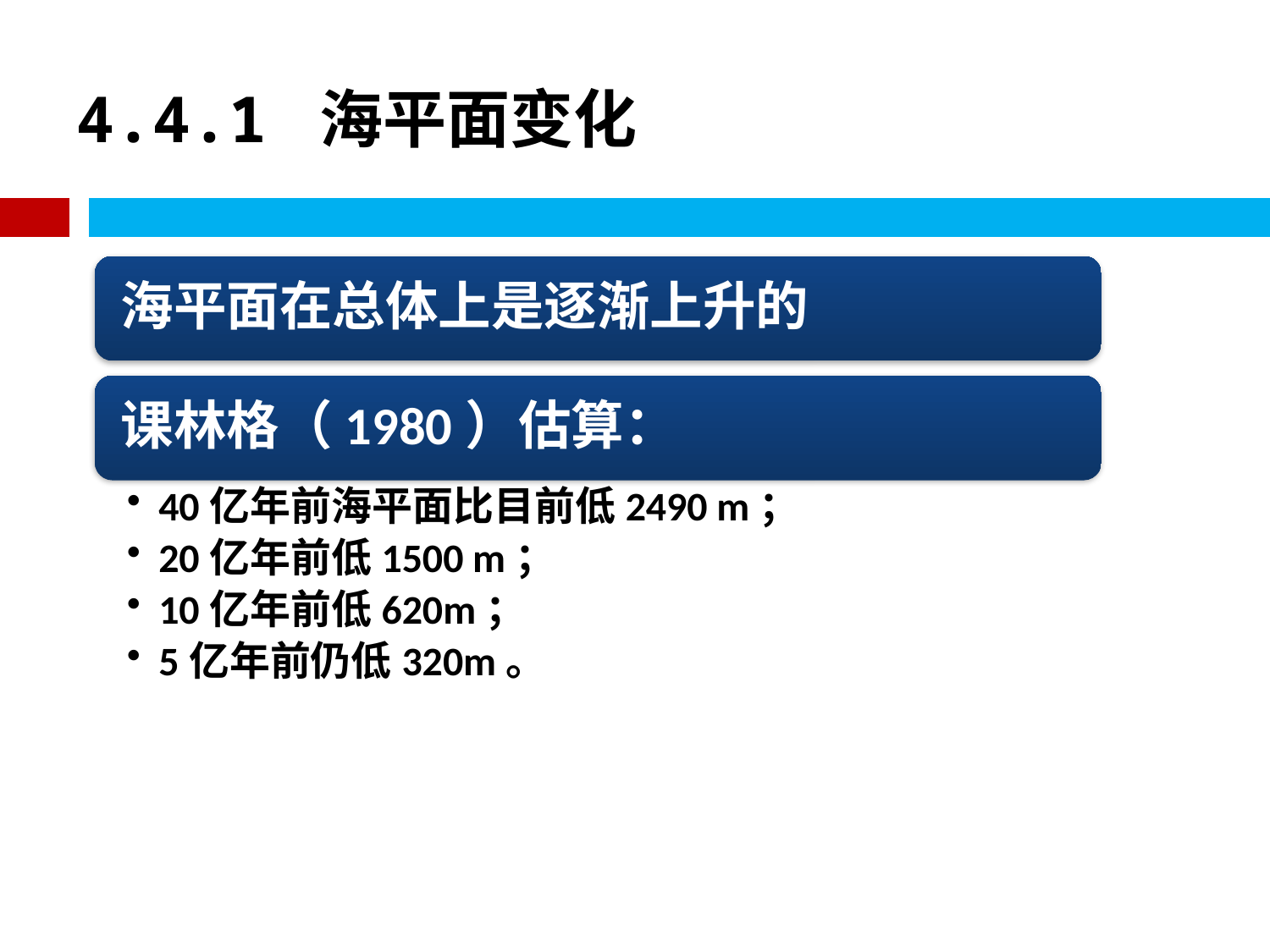

# 4.4.1 海平面变化
海平面在总体上是逐渐上升的
课林格（1980）估算：
40亿年前海平面比目前低2490 m；
20亿年前低1500 m；
10亿年前低620m；
5亿年前仍低320m。